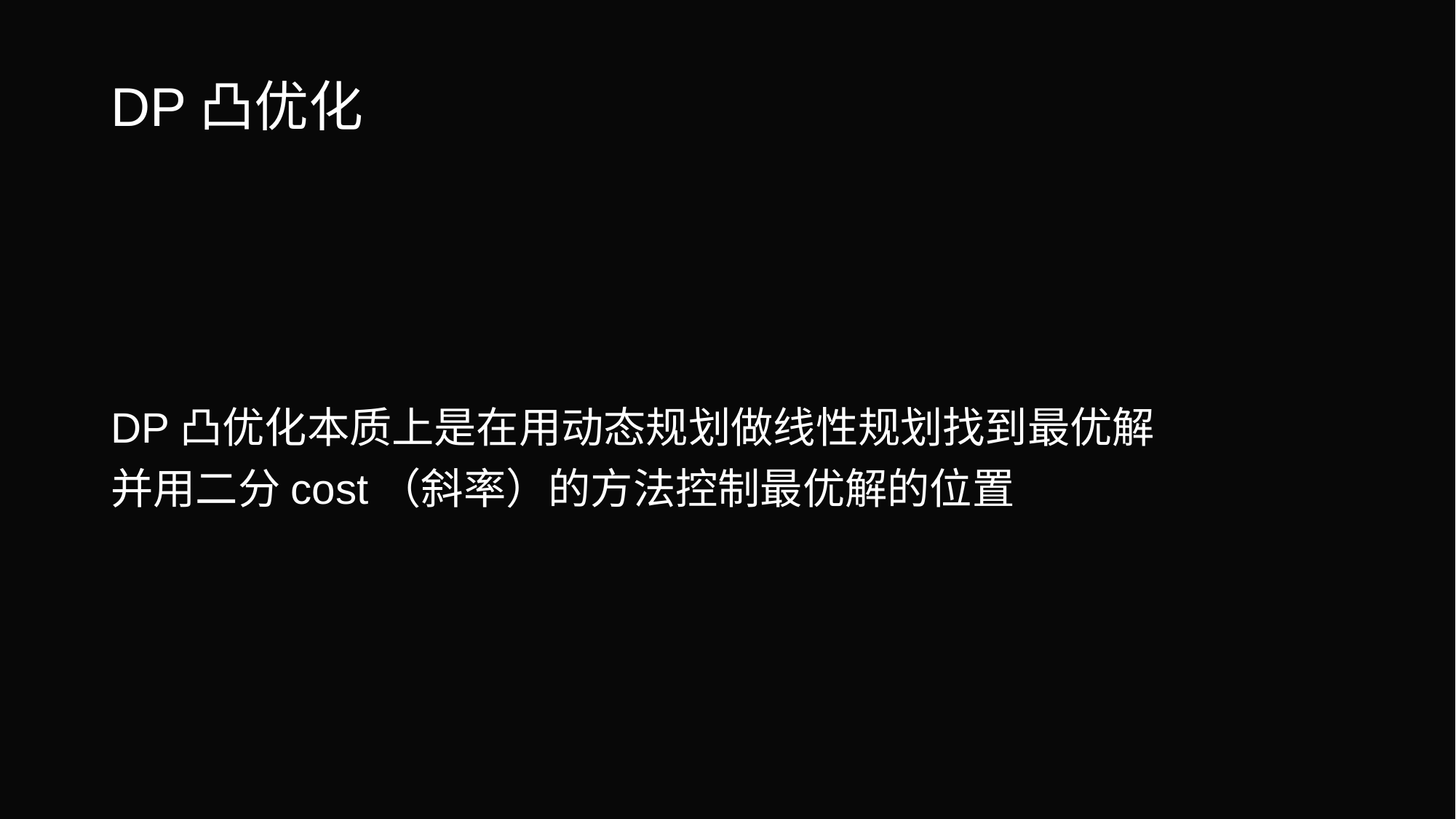

# DP凸优化
DP凸优化本质上是在用动态规划做线性规划找到最优解
并用二分cost（斜率）的方法控制最优解的位置